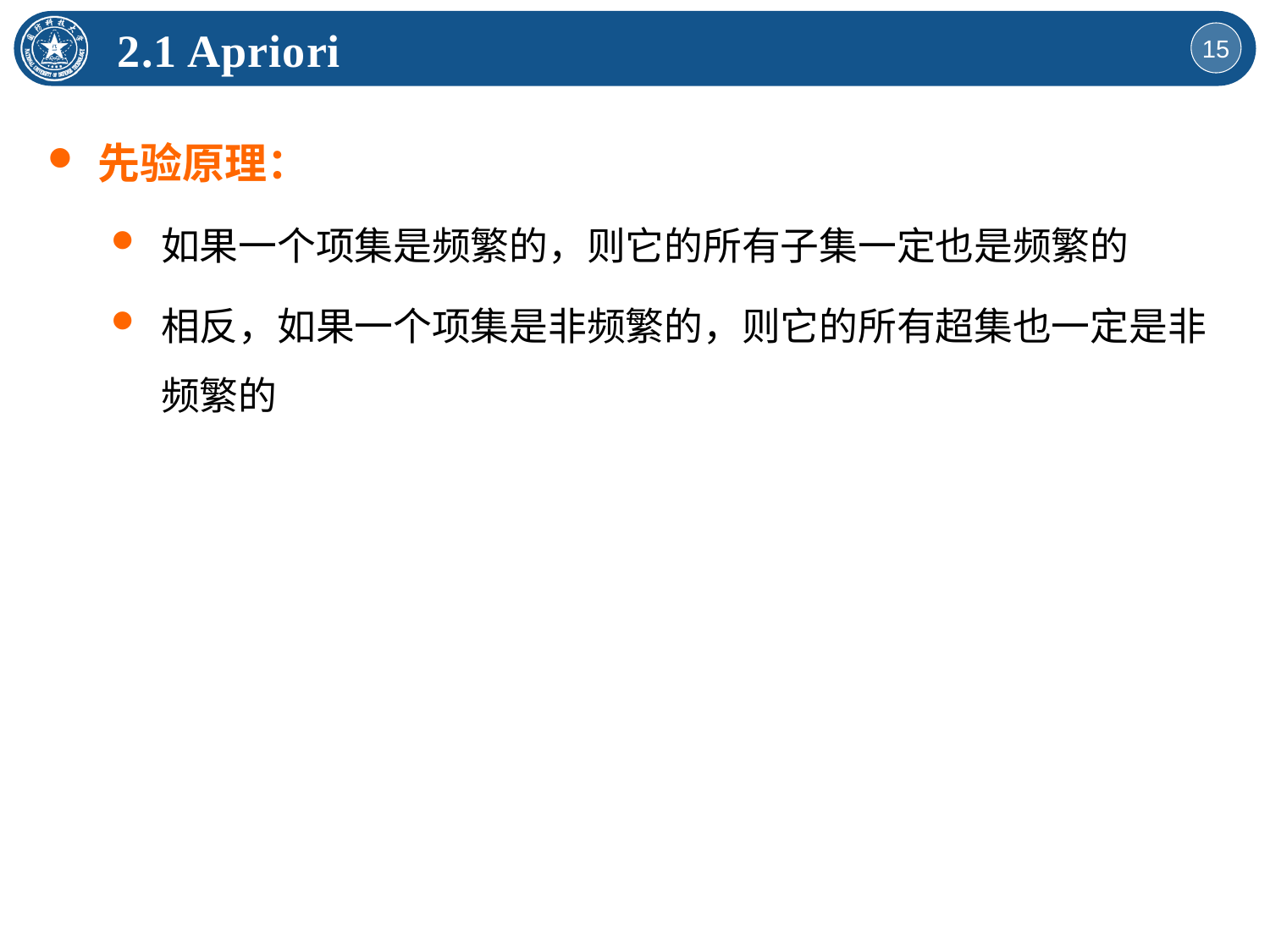

2.1 Apriori
先验原理：
如果一个项集是频繁的，则它的所有子集一定也是频繁的
相反，如果一个项集是非频繁的，则它的所有超集也一定是非频繁的